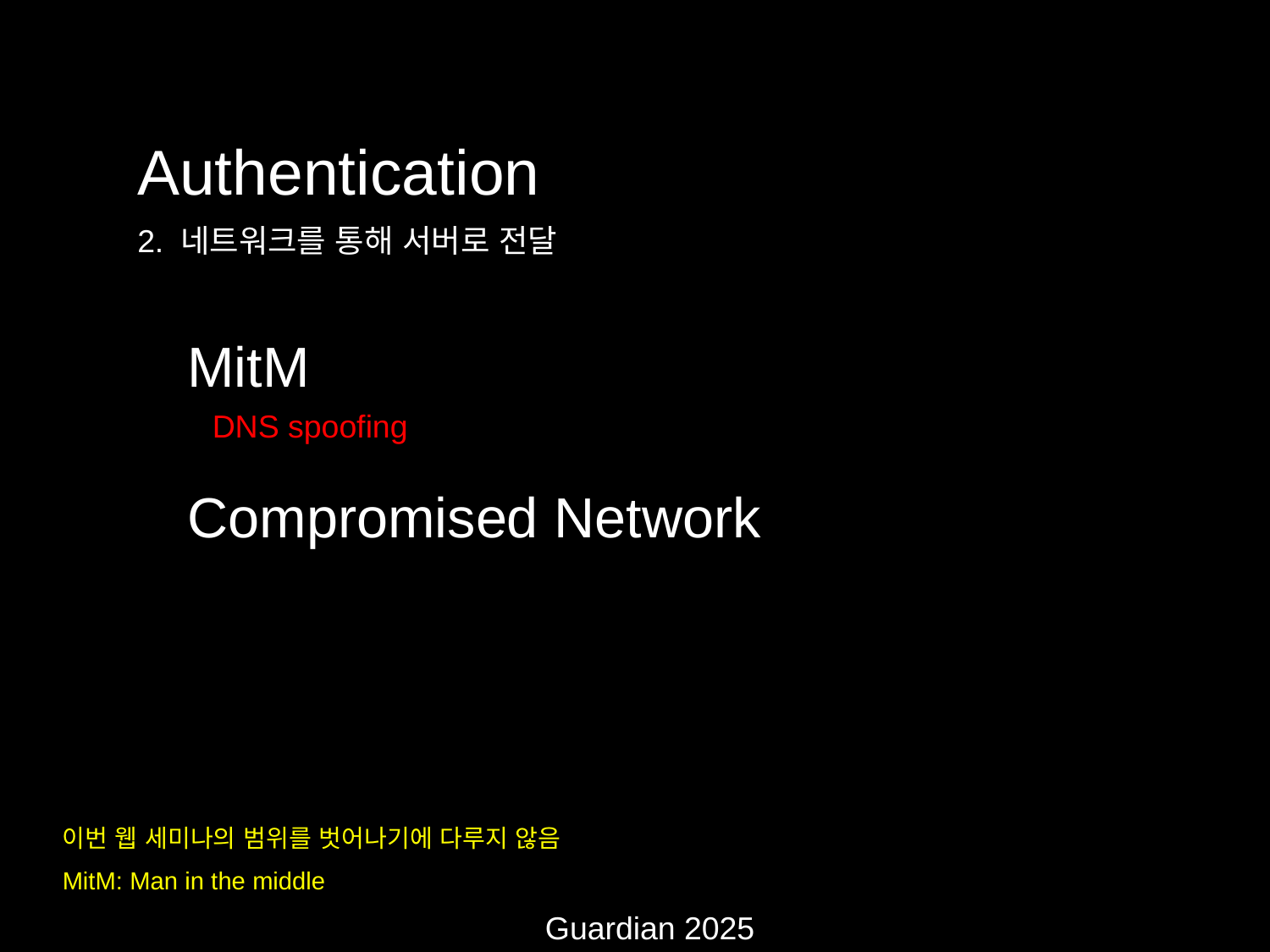

Authentication
2. 네트워크를 통해 서버로 전달
MitM
DNS spoofing
Compromised Network
이번 웹 세미나의 범위를 벗어나기에 다루지 않음
MitM: Man in the middle